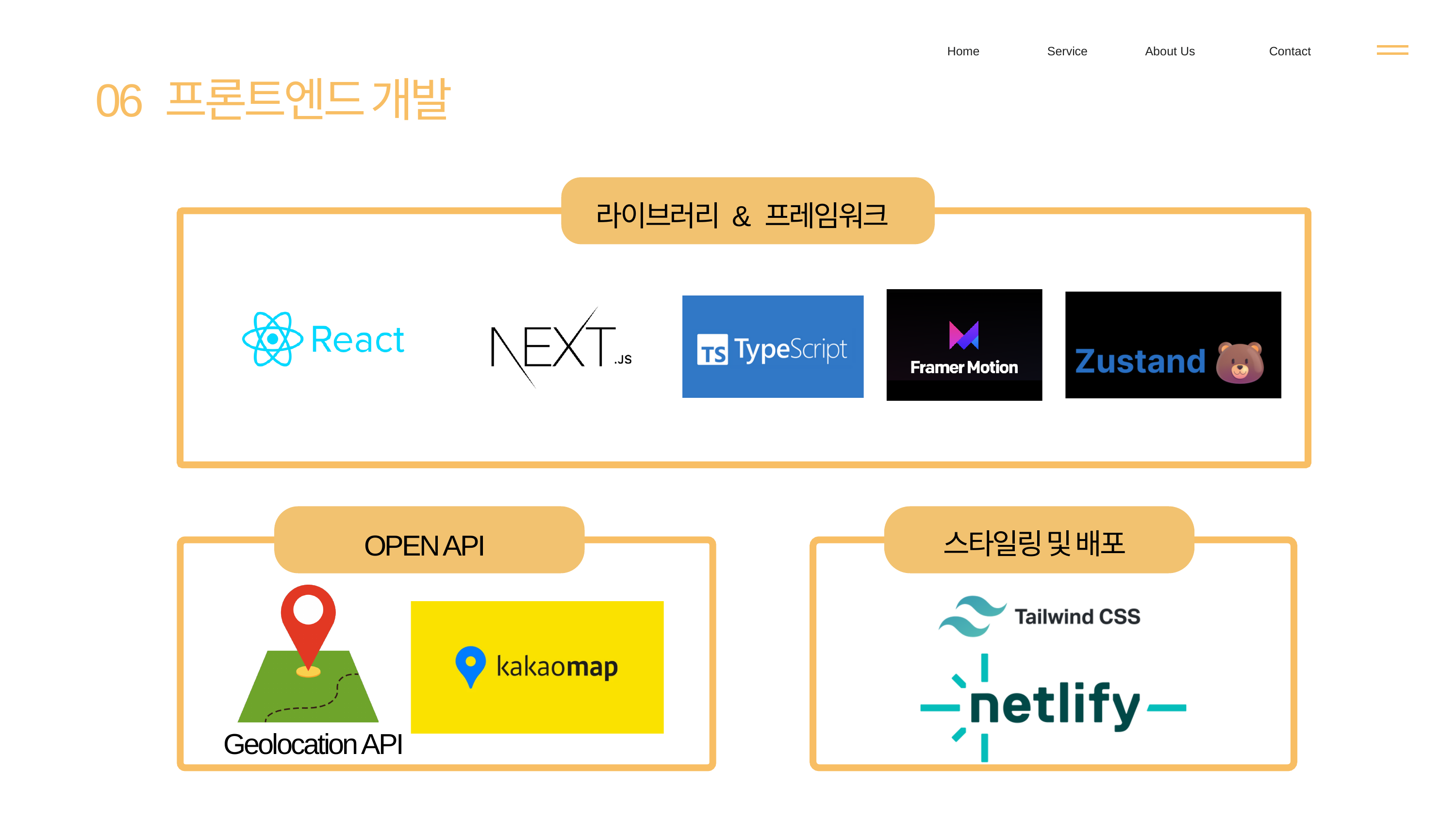

Home
Service
About Us
Contact

06 프론트엔드 개발

라이브러리 & 프레임워크

OPEN API

Geolocation API

스타일링 및 배포